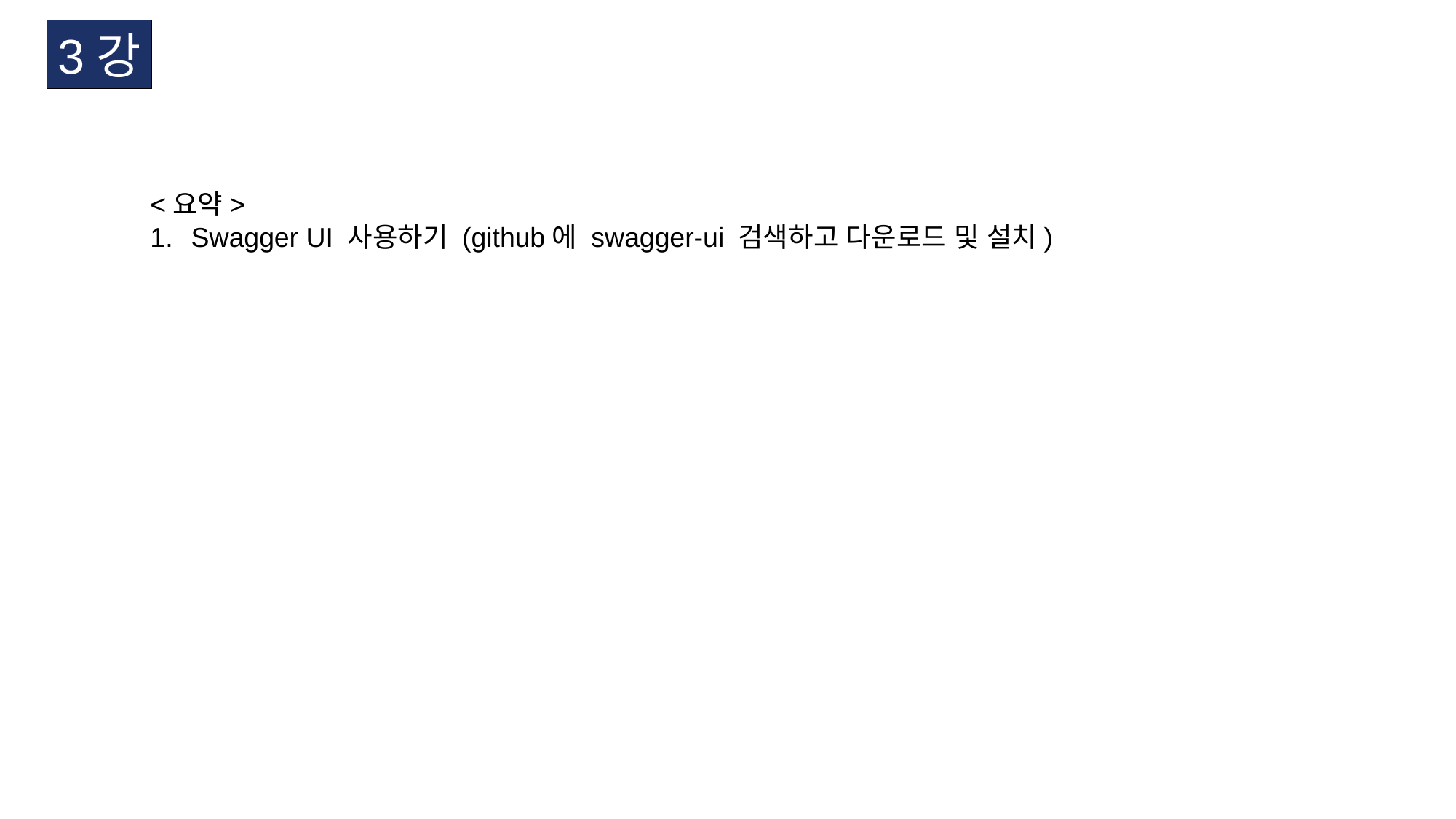

3강
<요약>
Swagger UI 사용하기 (github에 swagger-ui 검색하고 다운로드 및 설치)